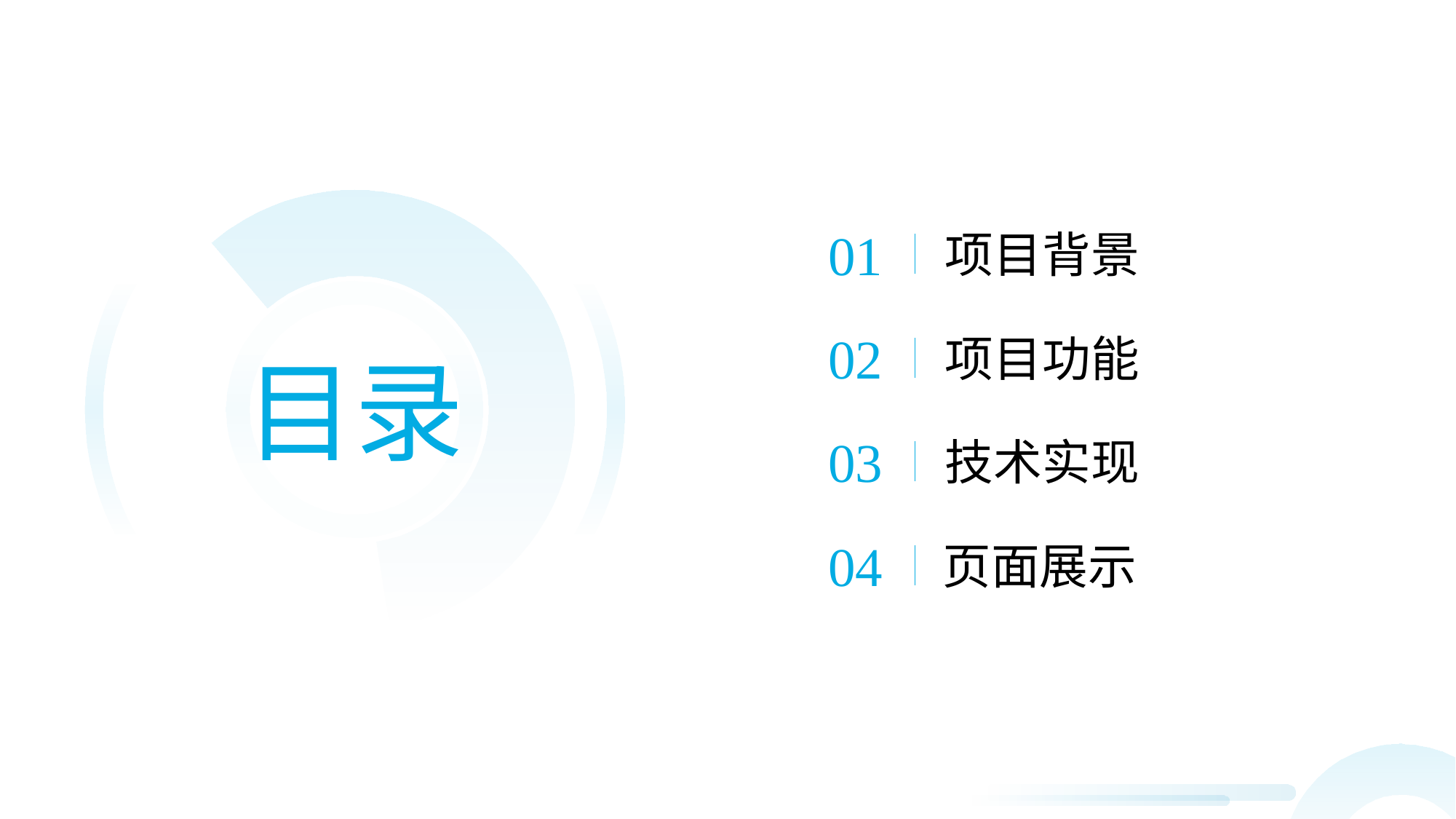

01
项目背景

02
项目功能
目录
03
技术实现

04
页面展示